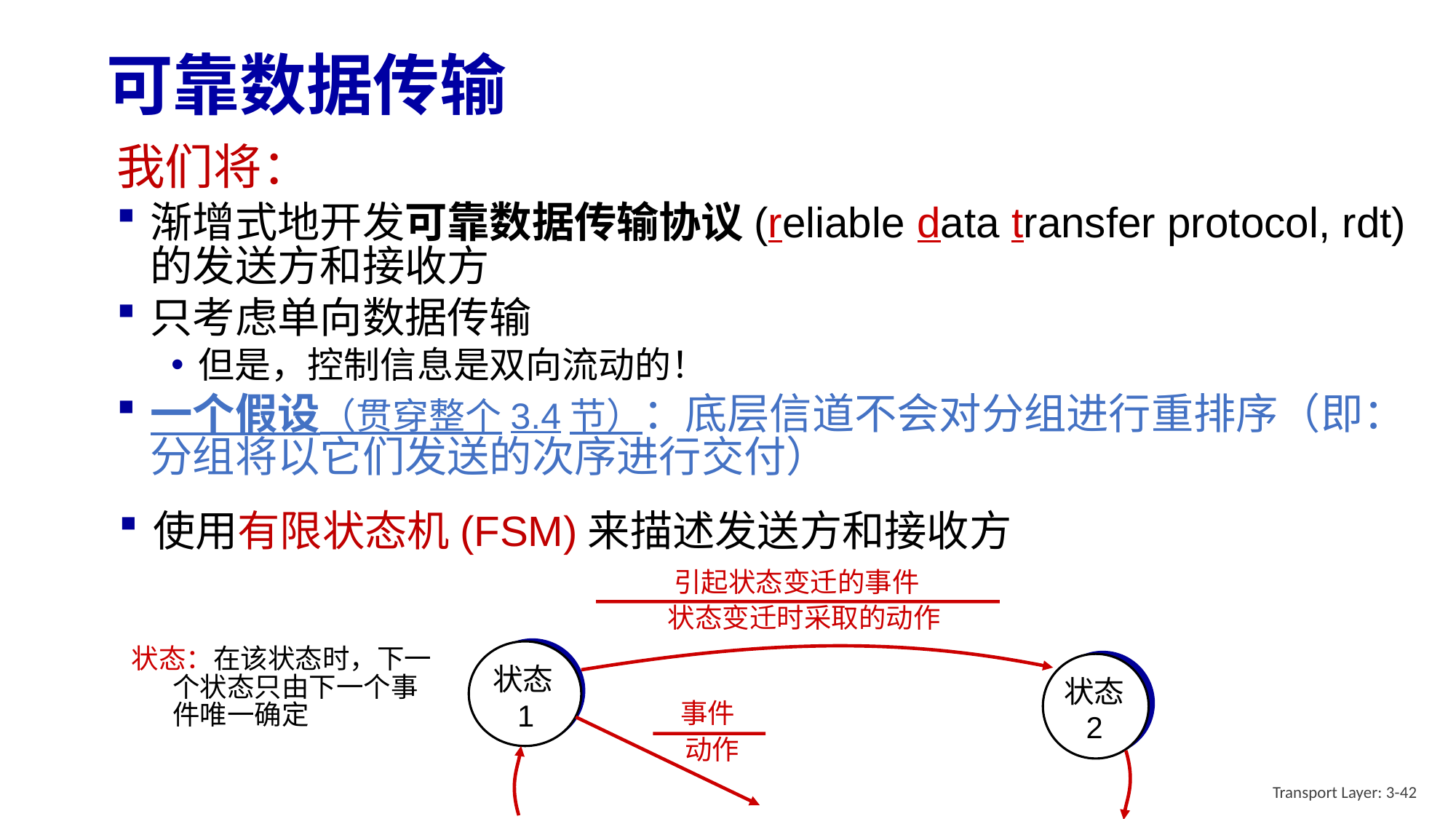

# 可靠数据传输
我们将：
渐增式地开发可靠数据传输协议(reliable data transfer protocol, rdt)的发送方和接收方
只考虑单向数据传输
但是，控制信息是双向流动的！
一个假设（贯穿整个3.4节）：底层信道不会对分组进行重排序（即：分组将以它们发送的次序进行交付）

使用有限状态机(FSM)来描述发送方和接收方
引起状态变迁的事件
状态变迁时采取的动作

状态：在该状态时，下一个状态只由下一个事件唯一确定

状态1
状态
2
事件

动作

Transport Layer: 3-42